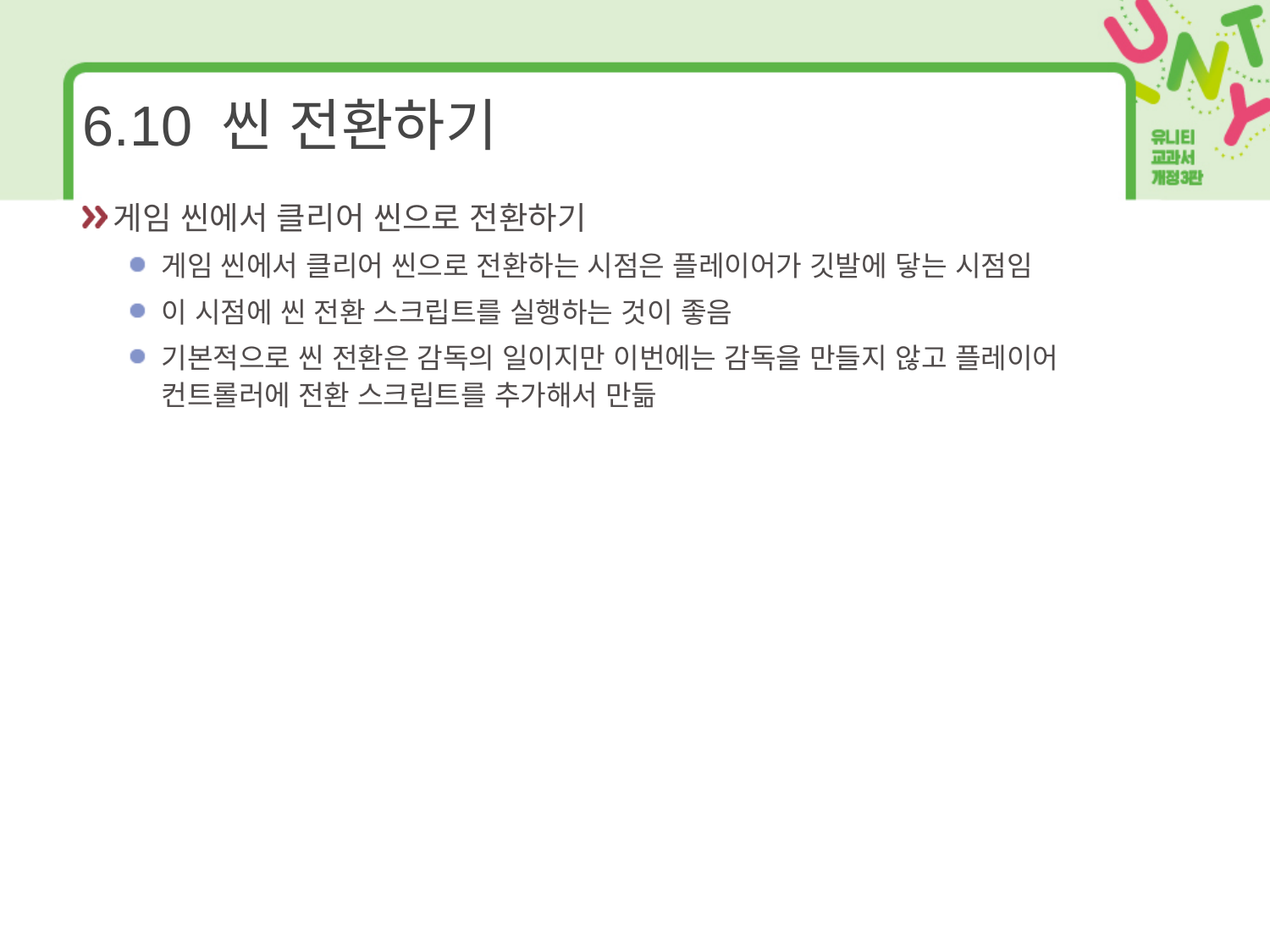

# 6.10 씬 전환하기
게임 씬에서 클리어 씬으로 전환하기
게임 씬에서 클리어 씬으로 전환하는 시점은 플레이어가 깃발에 닿는 시점임
이 시점에 씬 전환 스크립트를 실행하는 것이 좋음
기본적으로 씬 전환은 감독의 일이지만 이번에는 감독을 만들지 않고 플레이어 컨트롤러에 전환 스크립트를 추가해서 만듦